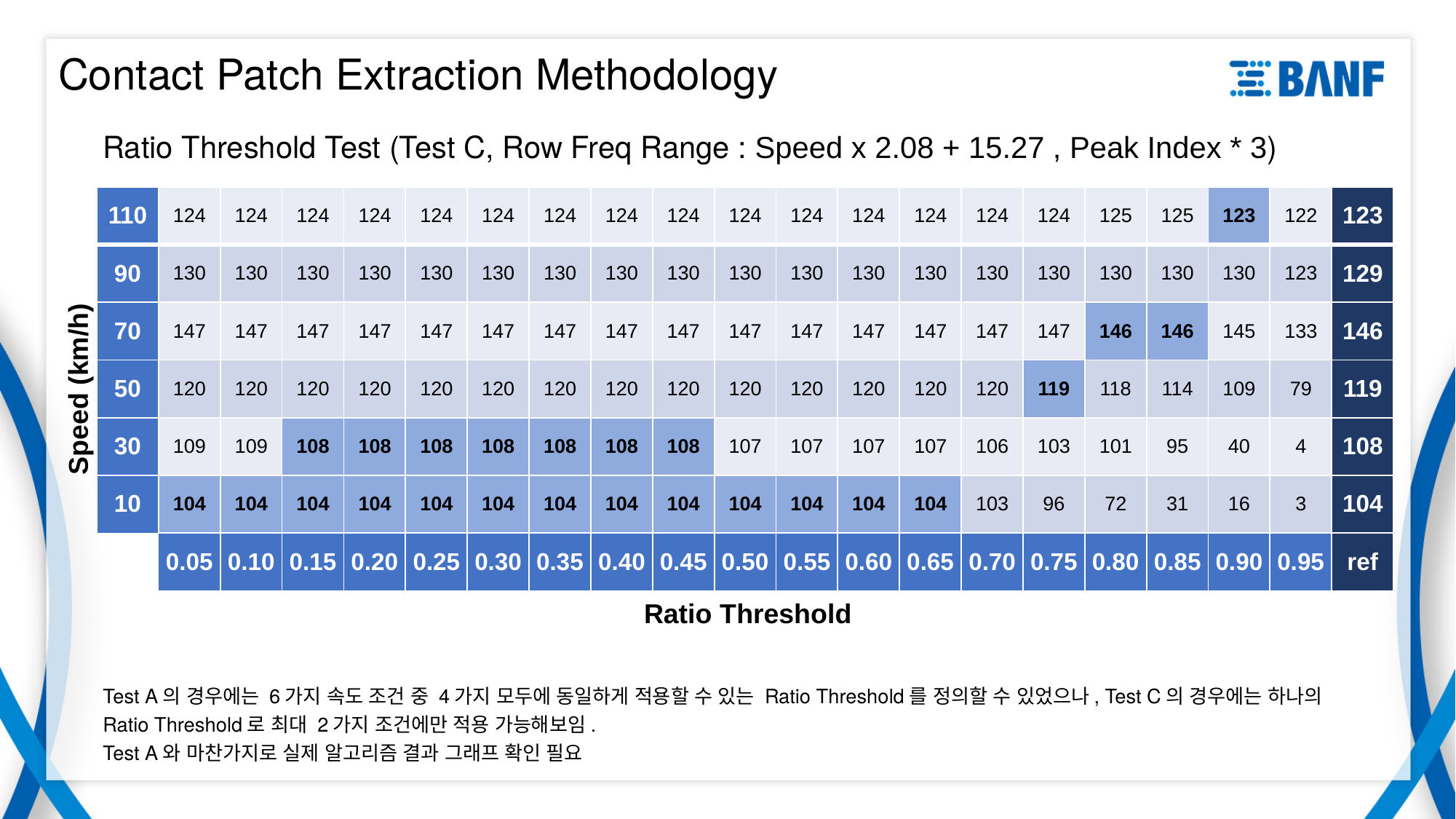

# Contact Patch Extraction Methodology
Ratio Threshold Test (Test C, Row Freq Range : Speed x 2.08 + 15.27 , Peak Index * 3)
| 110 | 124 | 124 | 124 | 124 | 124 | 124 | 124 | 124 | 124 | 124 | 124 | 124 | 124 | 124 | 124 | 125 | 125 | 123 | 122 | 123 |
| --- | --- | --- | --- | --- | --- | --- | --- | --- | --- | --- | --- | --- | --- | --- | --- | --- | --- | --- | --- | --- |
| 90 | 130 | 130 | 130 | 130 | 130 | 130 | 130 | 130 | 130 | 130 | 130 | 130 | 130 | 130 | 130 | 130 | 130 | 130 | 123 | 129 |
| 70 | 147 | 147 | 147 | 147 | 147 | 147 | 147 | 147 | 147 | 147 | 147 | 147 | 147 | 147 | 147 | 146 | 146 | 145 | 133 | 146 |
| 50 | 120 | 120 | 120 | 120 | 120 | 120 | 120 | 120 | 120 | 120 | 120 | 120 | 120 | 120 | 119 | 118 | 114 | 109 | 79 | 119 |
| 30 | 109 | 109 | 108 | 108 | 108 | 108 | 108 | 108 | 108 | 107 | 107 | 107 | 107 | 106 | 103 | 101 | 95 | 40 | 4 | 108 |
| 10 | 104 | 104 | 104 | 104 | 104 | 104 | 104 | 104 | 104 | 104 | 104 | 104 | 104 | 103 | 96 | 72 | 31 | 16 | 3 | 104 |
|  | 0.05 | 0.10 | 0.15 | 0.20 | 0.25 | 0.30 | 0.35 | 0.40 | 0.45 | 0.50 | 0.55 | 0.60 | 0.65 | 0.70 | 0.75 | 0.80 | 0.85 | 0.90 | 0.95 | ref |
Speed (km/h)
Ratio Threshold
Test A의 경우에는 6가지 속도 조건 중 4가지 모두에 동일하게 적용할 수 있는 Ratio Threshold를 정의할 수 있었으나, Test C의 경우에는 하나의 Ratio Threshold로 최대 2가지 조건에만 적용 가능해보임.
Test A와 마찬가지로 실제 알고리즘 결과 그래프 확인 필요